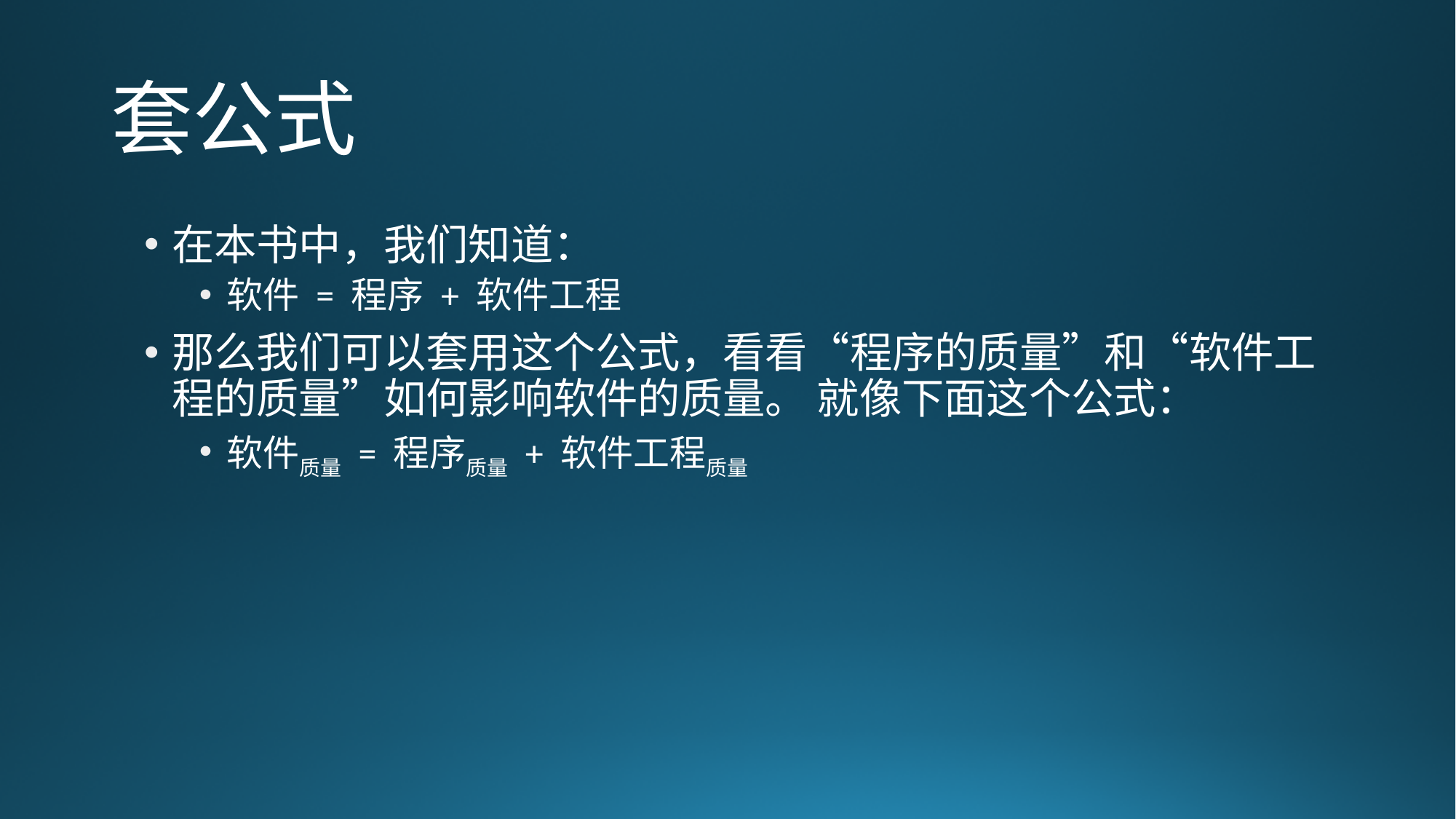

# 套公式
在本书中，我们知道：
软件 = 程序 + 软件工程
那么我们可以套用这个公式，看看“程序的质量”和“软件工程的质量”如何影响软件的质量。 就像下面这个公式：
软件质量 = 程序质量 + 软件工程质量